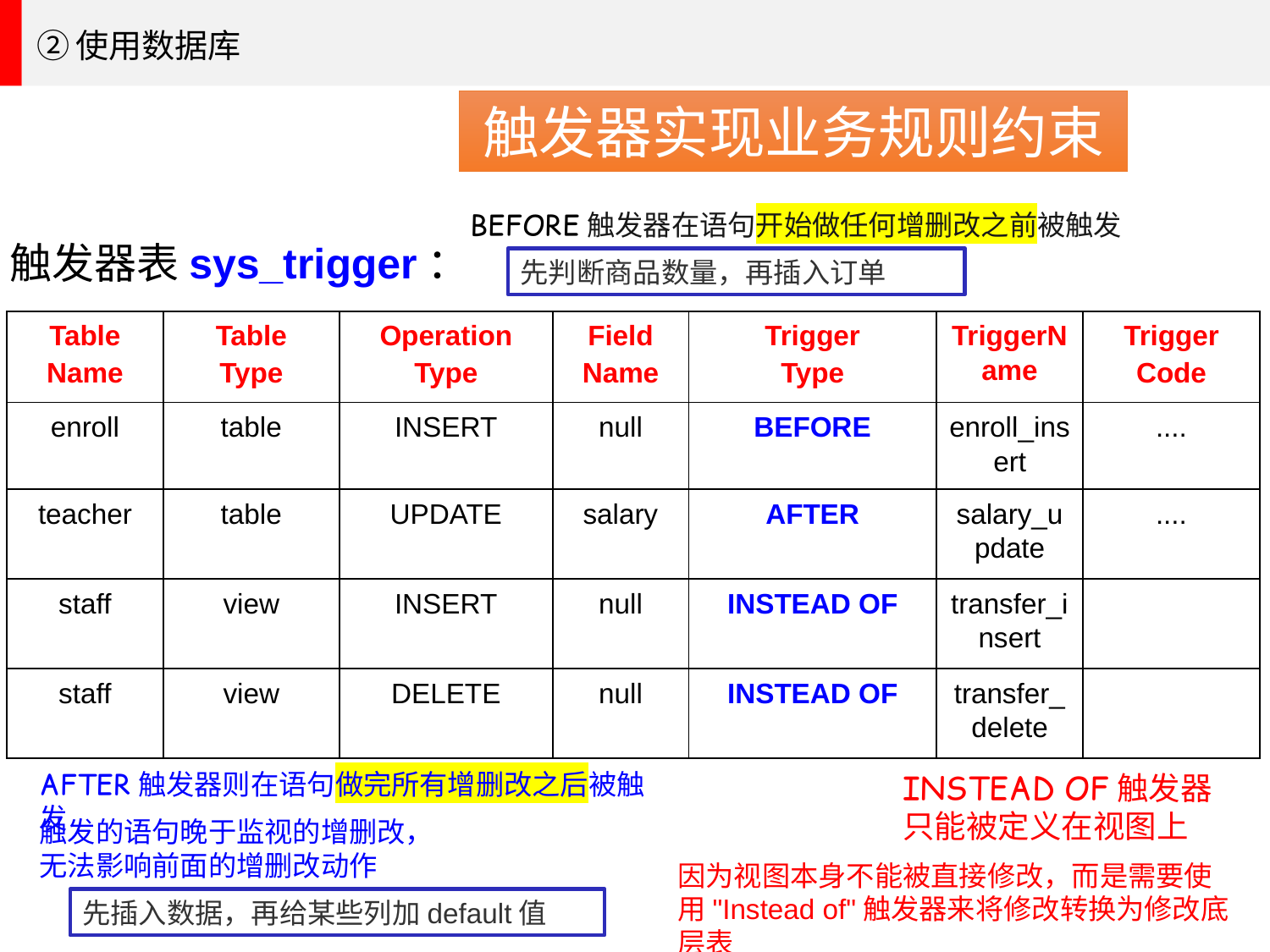

②使用数据库
触发器实现业务规则约束
BEFORE触发器在语句开始做任何增删改之前被触发
触发器表sys_trigger：

先判断商品数量，再插入订单
| Table Name | Table Type | Operation Type | Field Name | Trigger Type | TriggerName | Trigger Code |
| --- | --- | --- | --- | --- | --- | --- |
| enroll | table | INSERT | null | BEFORE | enroll\_insert | .... |
| teacher | table | UPDATE | salary | AFTER | salary\_update | .... |
| staff | view | INSERT | null | INSTEAD OF | transfer\_insert |  |
| staff | view | DELETE | null | INSTEAD OF | transfer\_delete |  |

AFTER触发器则在语句做完所有增删改之后被触发
INSTEAD OF触发器只能被定义在视图上
触发的语句晚于监视的增删改，无法影响前面的增删改动作
因为视图本身不能被直接修改，而是需要使用"Instead of"触发器来将修改转换为修改底层表
先插入数据，再给某些列加default值